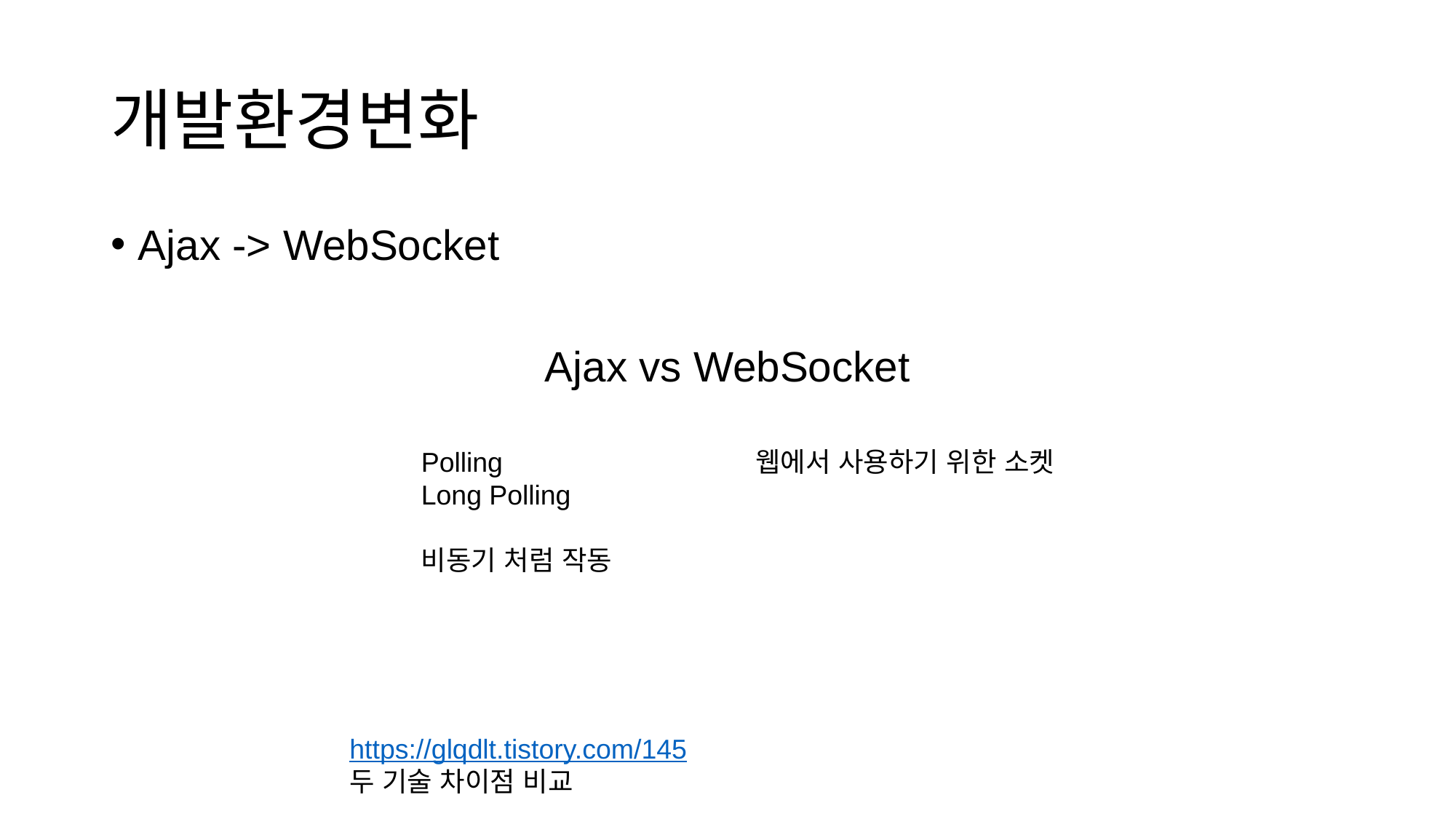

# 개발환경변화
Ajax -> WebSocket

Ajax vs WebSocket
웹에서 사용하기 위한 소켓

Polling
Long Polling

비동기 처럼 작동
https://glqdlt.tistory.com/145
두 기술 차이점 비교